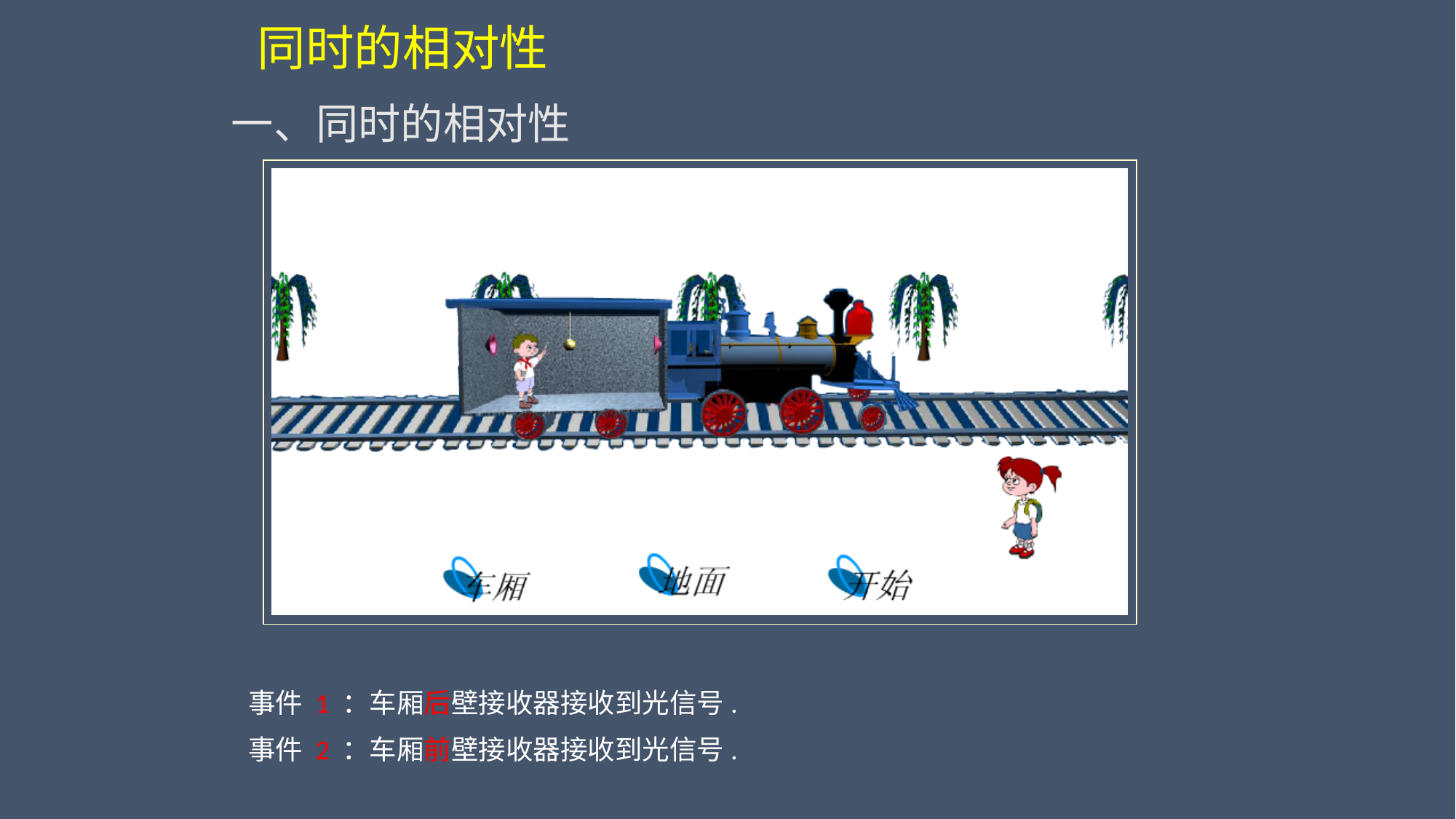

同时的相对性
一、同时的相对性

事件 1 ：车厢后壁接收器接收到光信号.
事件 2 ：车厢前壁接收器接收到光信号.